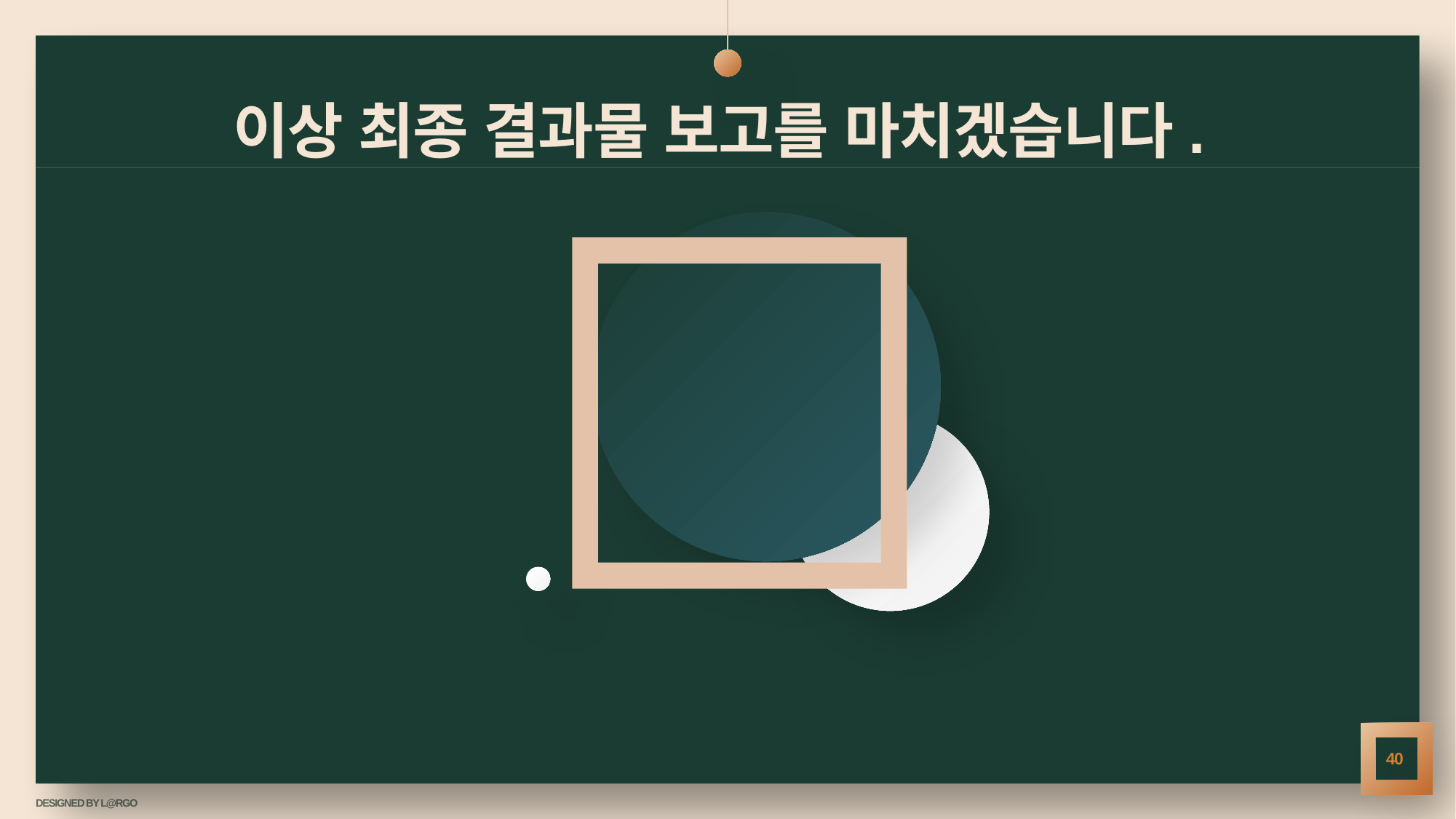

# 이상 최종 결과물 보고를 마치겠습니다.

40
DESIGNED BY L@RGO